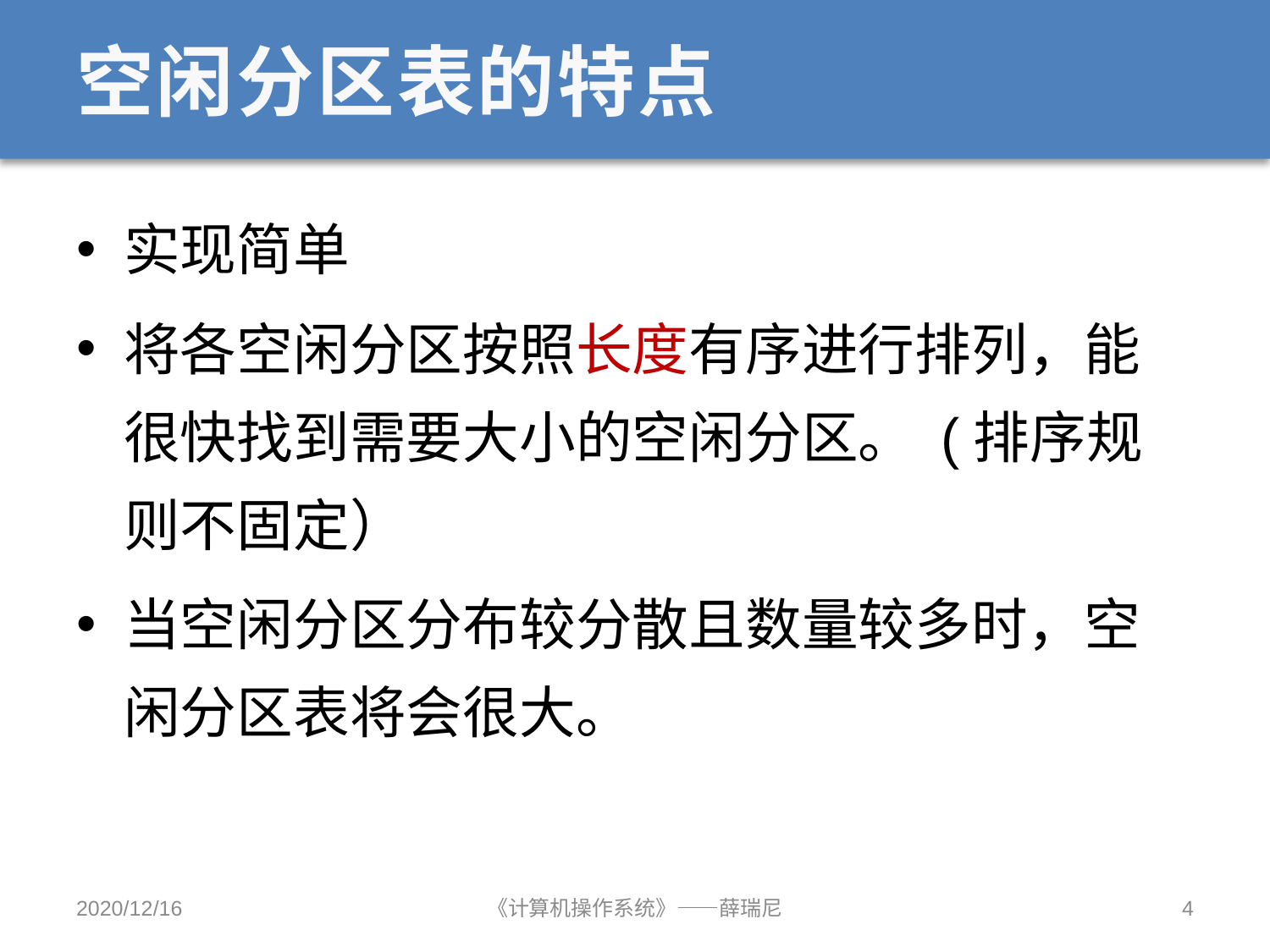

# 空闲分区表的特点
实现简单
将各空闲分区按照长度有序进行排列，能很快找到需要大小的空闲分区。 (排序规则不固定）
当空闲分区分布较分散且数量较多时，空闲分区表将会很大。
2020/12/16
《计算机操作系统》——薛瑞尼
4